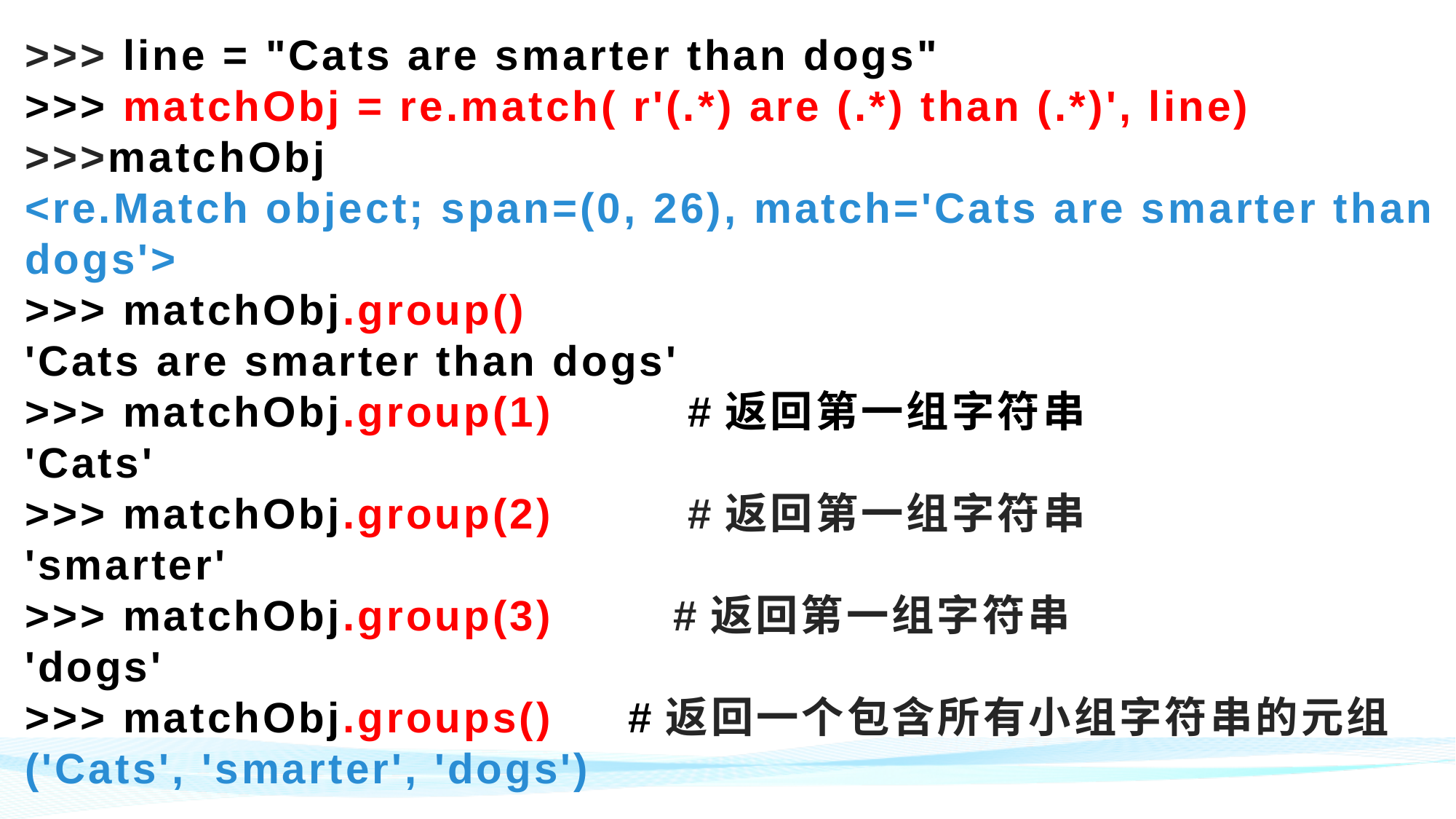

# >>> line = "Cats are smarter than dogs" >>> matchObj = re.match( r'(.*) are (.*) than (.*)', line) >>>matchObj <re.Match object; span=(0, 26), match='Cats are smarter than dogs'> >>> matchObj.group() 'Cats are smarter than dogs' >>> matchObj.group(1)         #返回第一组字符串 'Cats' >>> matchObj.group(2)         #返回第一组字符串 'smarter' >>> matchObj.group(3)        #返回第一组字符串 'dogs' >>> matchObj.groups()     #返回一个包含所有小组字符串的元组 ('Cats', 'smarter', 'dogs')